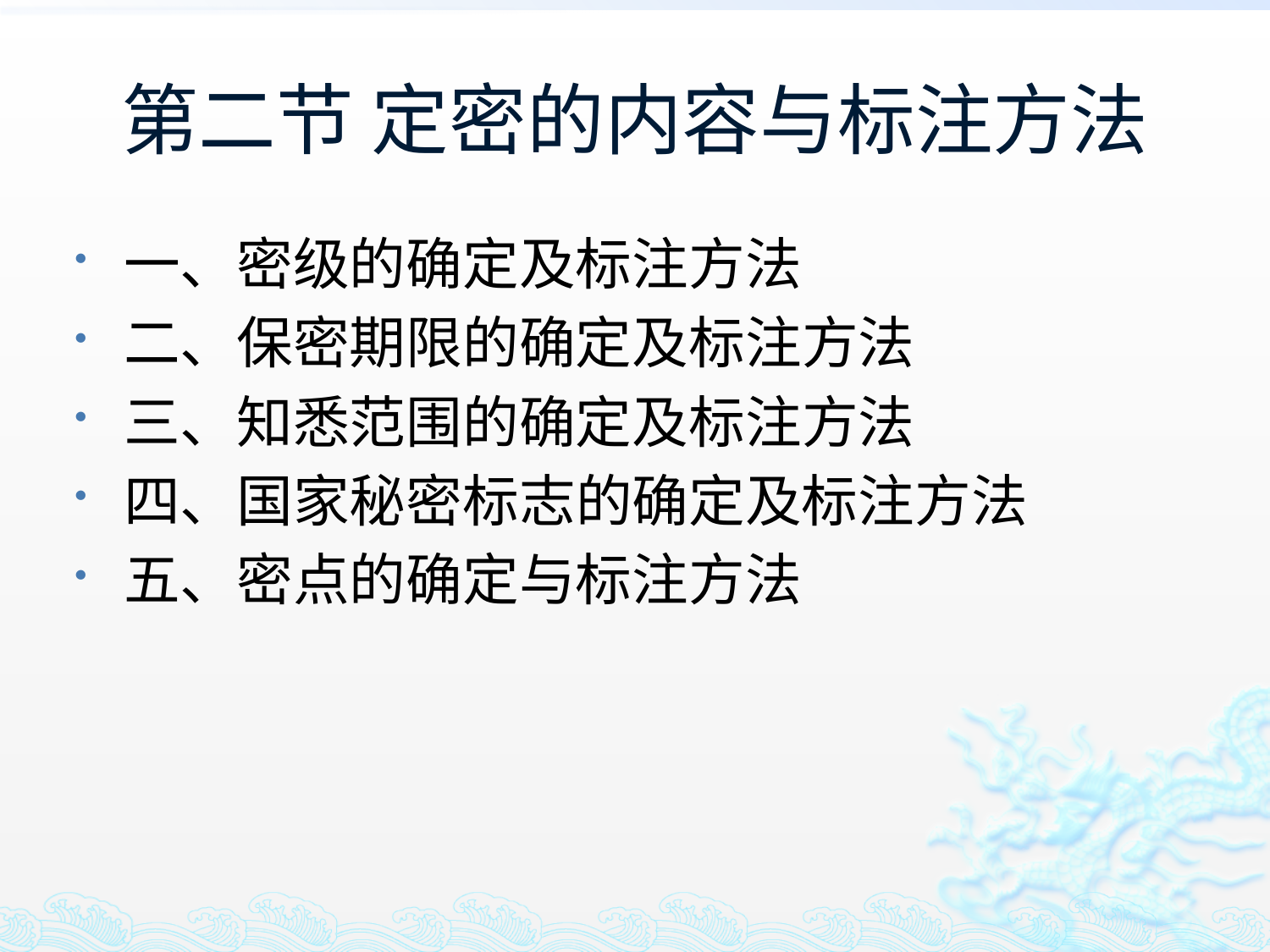

# 第二节 定密的内容与标注方法
一、密级的确定及标注方法
二、保密期限的确定及标注方法
三、知悉范围的确定及标注方法
四、国家秘密标志的确定及标注方法
五、密点的确定与标注方法